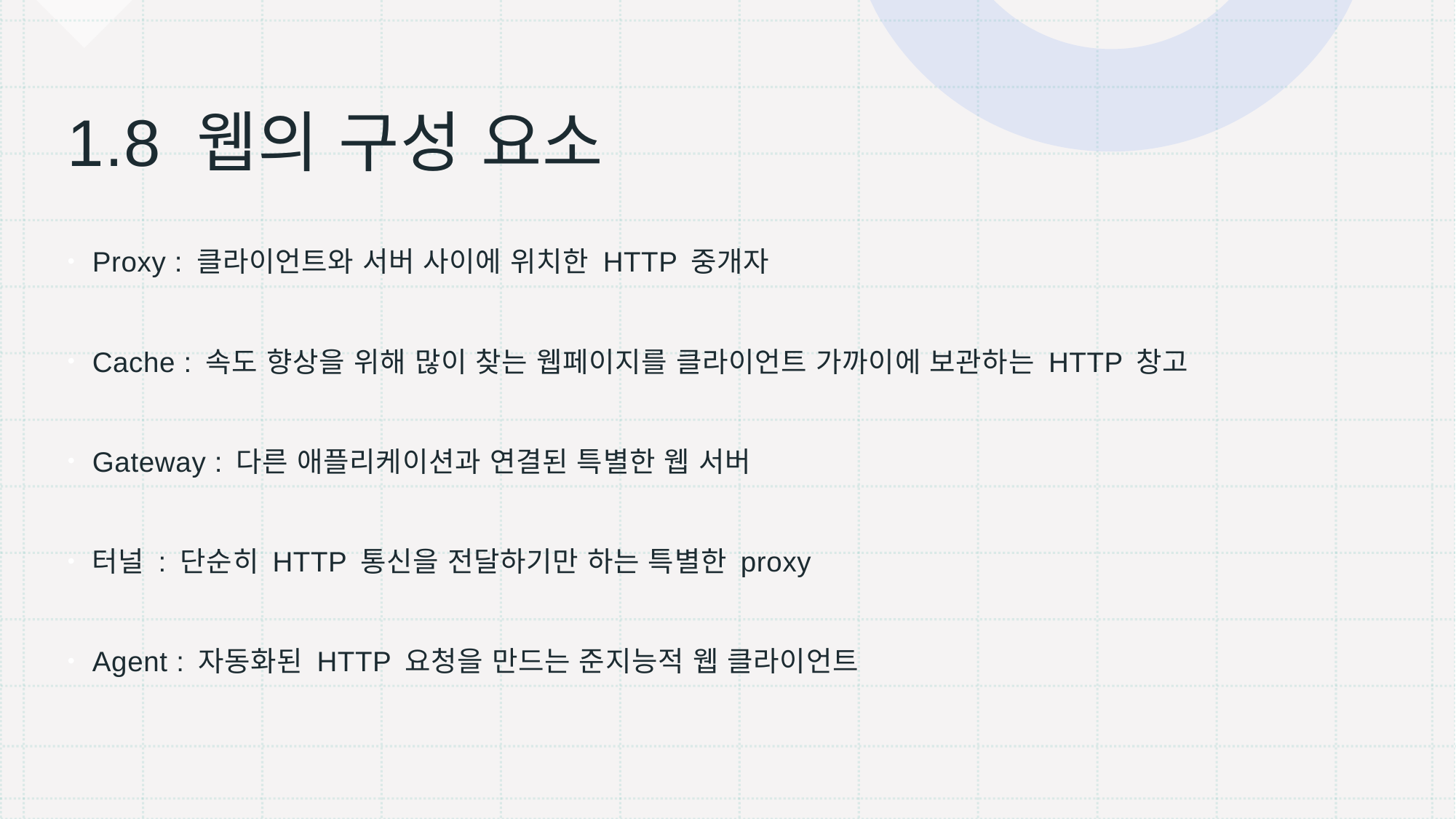

# 1.8 웹의 구성 요소
Proxy : 클라이언트와 서버 사이에 위치한 HTTP 중개자

Cache : 속도 향상을 위해 많이 찾는 웹페이지를 클라이언트 가까이에 보관하는 HTTP 창고

Gateway : 다른 애플리케이션과 연결된 특별한 웹 서버

터널 : 단순히 HTTP 통신을 전달하기만 하는 특별한 proxy

Agent : 자동화된 HTTP 요청을 만드는 준지능적 웹 클라이언트